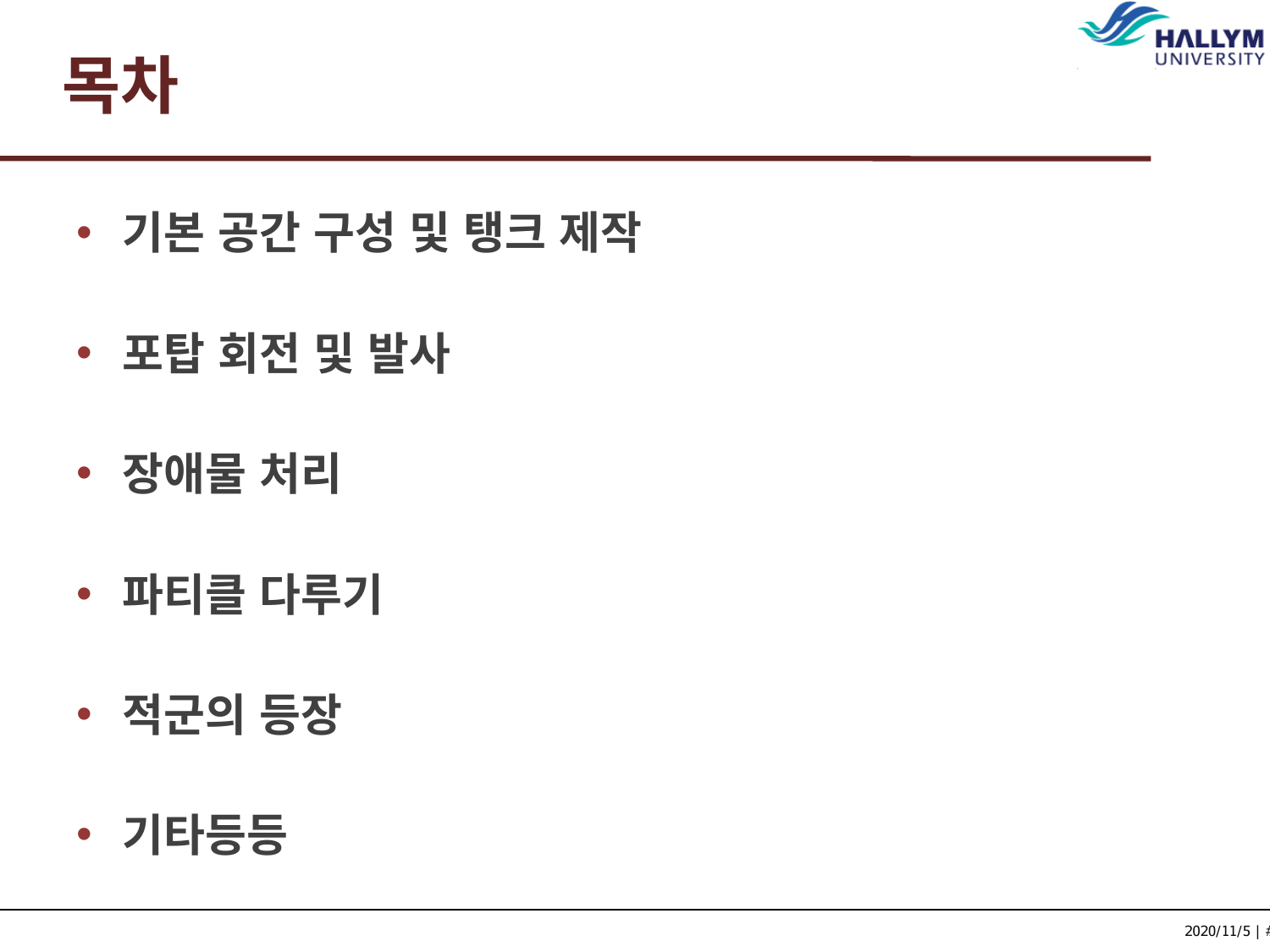

# 목차
기본 공간 구성 및 탱크 제작

포탑 회전 및 발사

장애물 처리

파티클 다루기

적군의 등장

기타등등